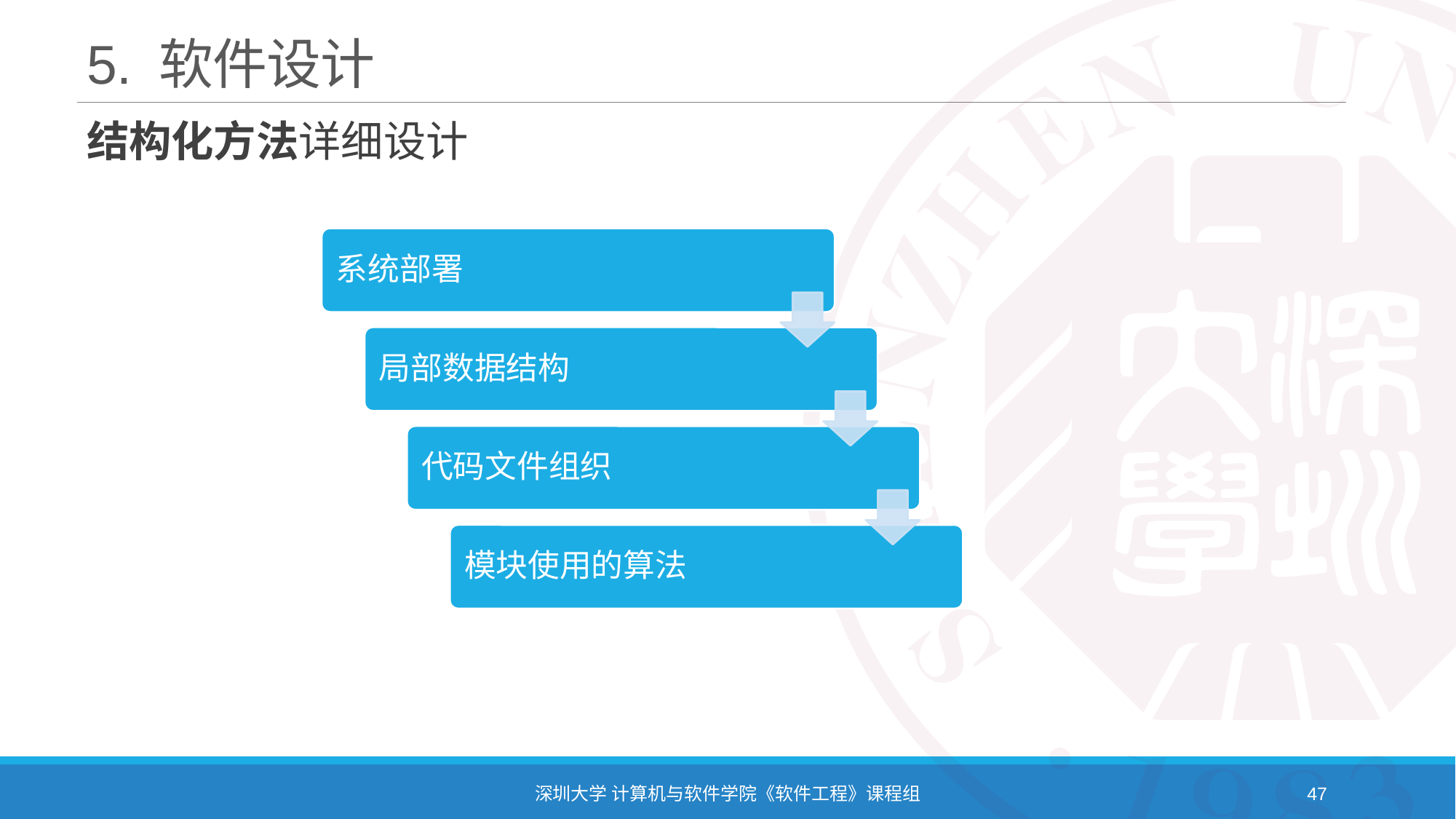

# 5. 软件设计
结构化方法详细设计
系统部署
局部数据结构
代码文件组织
模块使用的算法

深圳大学 计算机与软件学院《软件工程》课程组
47